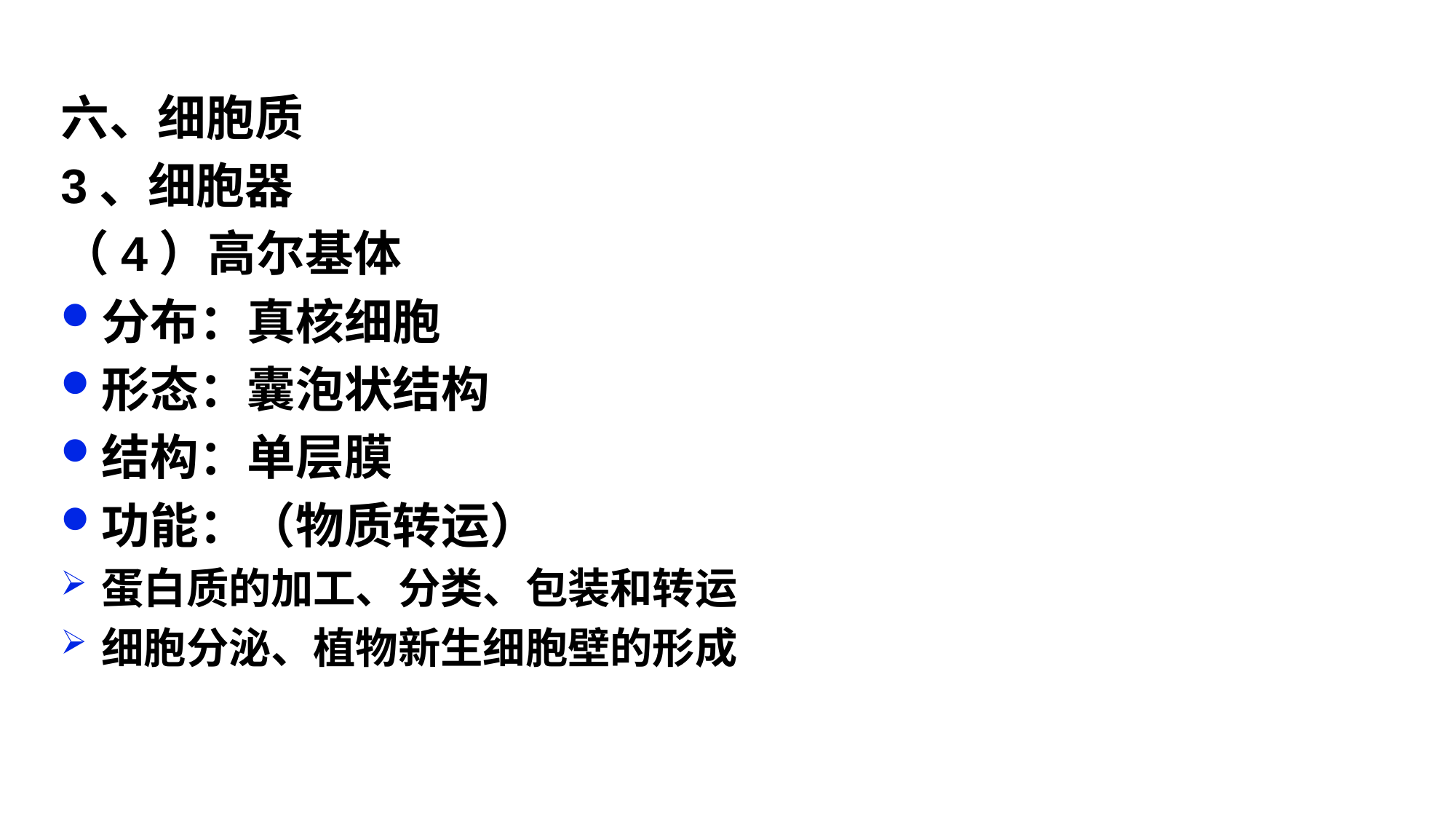

六、细胞质
3、细胞器
（4）高尔基体
分布：真核细胞
形态：囊泡状结构
结构：单层膜
功能：（物质转运）
蛋白质的加工、分类、包装和转运
细胞分泌、植物新生细胞壁的形成